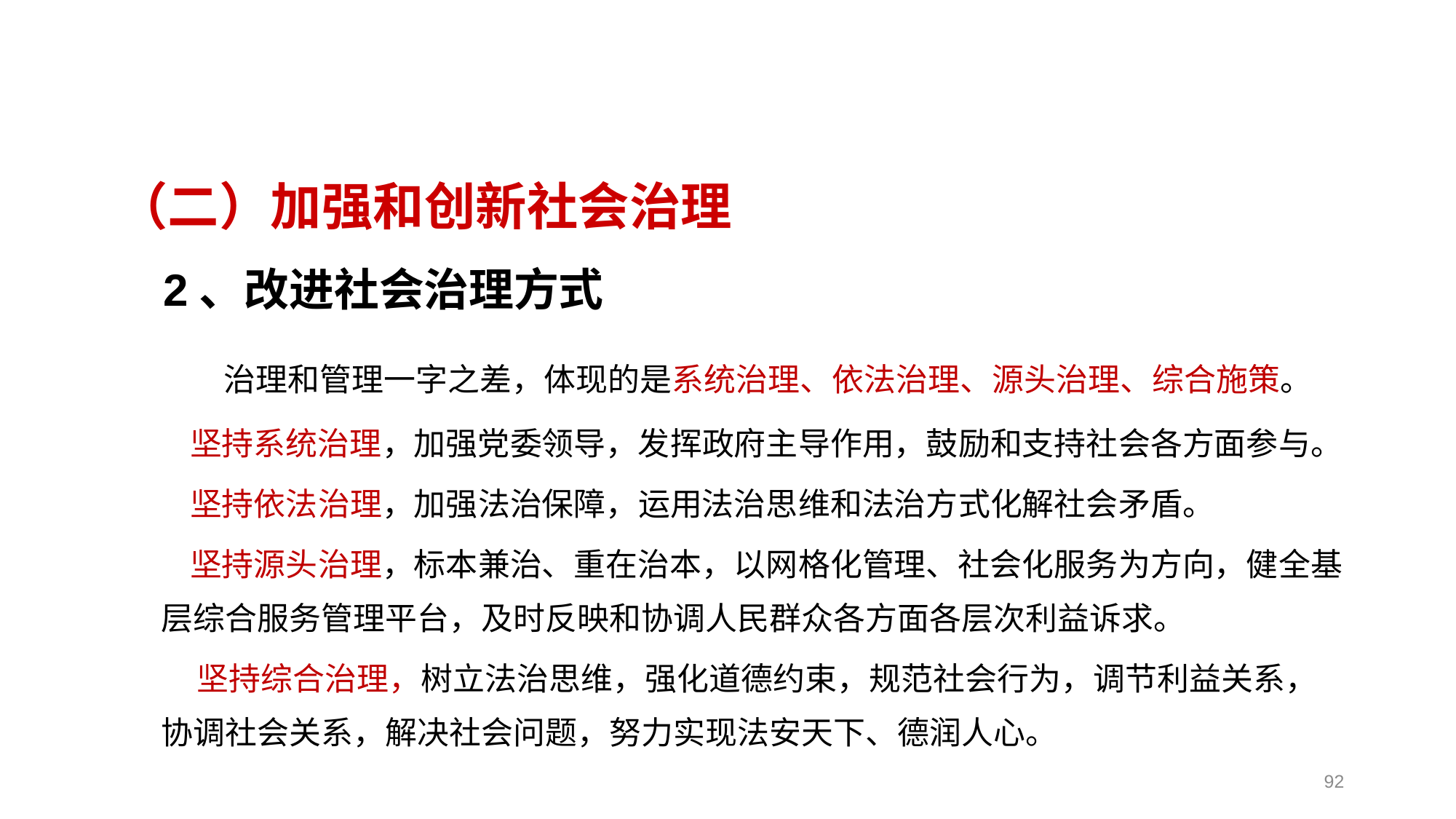

（二）加强和创新社会治理

2、改进社会治理方式
　 治理和管理一字之差，体现的是系统治理、依法治理、源头治理、综合施策。
   坚持系统治理，加强党委领导，发挥政府主导作用，鼓励和支持社会各方面参与。
   坚持依法治理，加强法治保障，运用法治思维和法治方式化解社会矛盾。
   坚持源头治理，标本兼治、重在治本，以网格化管理、社会化服务为方向，健全基层综合服务管理平台，及时反映和协调人民群众各方面各层次利益诉求。
    坚持综合治理，树立法治思维，强化道德约束，规范社会行为，调节利益关系，协调社会关系，解决社会问题，努力实现法安天下、德润人心。
92